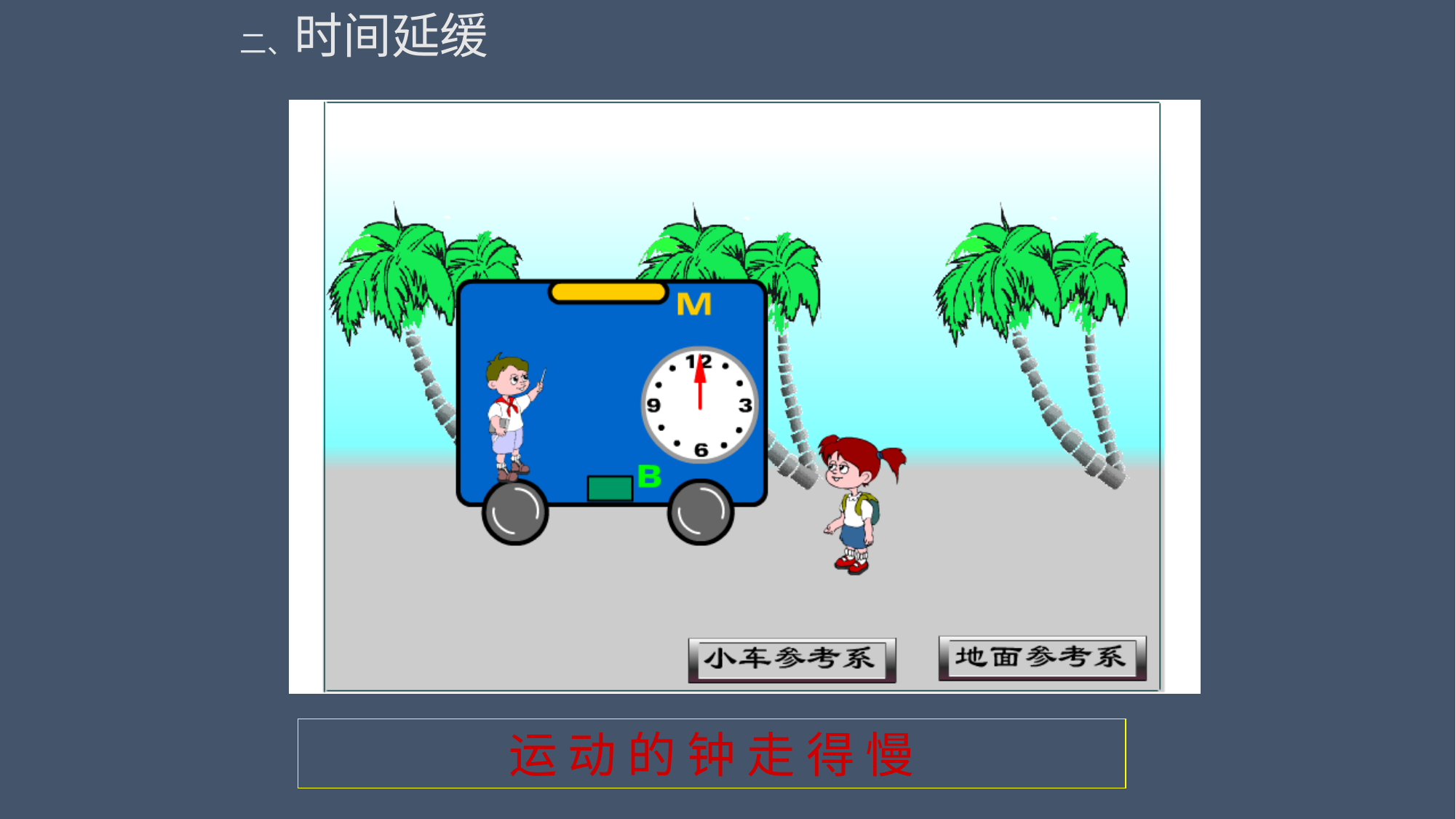

二、时间延缓
运 动 的 钟 走 得 慢